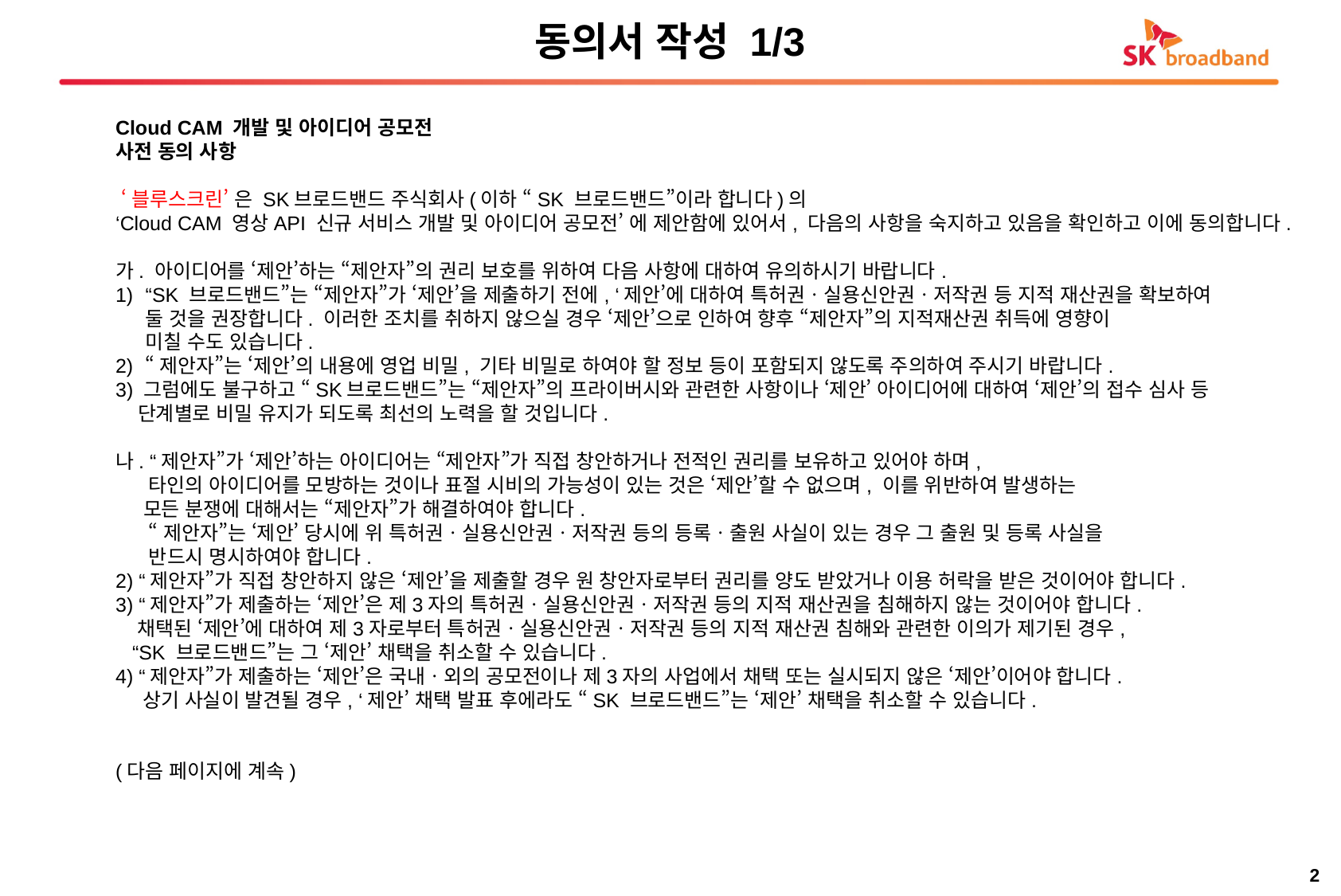

동의서 작성 1/3
Cloud CAM 개발 및 아이디어 공모전
사전 동의 사항

 ‘블루스크린’ 은 SK브로드밴드 주식회사(이하 “SK 브로드밴드”이라 합니다)의
‘Cloud CAM 영상API 신규 서비스 개발 및 아이디어 공모전’ 에 제안함에 있어서, 다음의 사항을 숙지하고 있음을 확인하고 이에 동의합니다.
가. 아이디어를 ‘제안’하는 “제안자”의 권리 보호를 위하여 다음 사항에 대하여 유의하시기 바랍니다.
“SK 브로드밴드”는 “제안자”가 ‘제안’을 제출하기 전에, ‘제안’에 대하여 특허권ㆍ실용신안권ㆍ저작권 등 지적 재산권을 확보하여
둘 것을 권장합니다. 이러한 조치를 취하지 않으실 경우 ‘제안’으로 인하여 향후 “제안자”의 지적재산권 취득에 영향이
미칠 수도 있습니다.
“제안자”는 ‘제안’의 내용에 영업 비밀, 기타 비밀로 하여야 할 정보 등이 포함되지 않도록 주의하여 주시기 바랍니다.
3) 그럼에도 불구하고 “SK브로드밴드”는 “제안자”의 프라이버시와 관련한 사항이나 ‘제안’ 아이디어에 대하여 ‘제안’의 접수 심사 등
    단계별로 비밀 유지가 되도록 최선의 노력을 할 것입니다.
나. “제안자”가 ‘제안’하는 아이디어는 “제안자”가 직접 창안하거나 전적인 권리를 보유하고 있어야 하며,
     타인의 아이디어를 모방하는 것이나 표절 시비의 가능성이 있는 것은 ‘제안’할 수 없으며, 이를 위반하여 발생하는
     모든 분쟁에 대해서는 “제안자”가 해결하여야 합니다.
      “제안자”는 ‘제안’ 당시에 위 특허권ㆍ실용신안권ㆍ저작권 등의 등록ㆍ출원 사실이 있는 경우 그 출원 및 등록 사실을
      반드시 명시하여야 합니다. 
2) “제안자”가 직접 창안하지 않은 ‘제안’을 제출할 경우 원 창안자로부터 권리를 양도 받았거나 이용 허락을 받은 것이어야 합니다. 
3) “제안자”가 제출하는 ‘제안’은 제3자의 특허권ㆍ실용신안권ㆍ저작권 등의 지적 재산권을 침해하지 않는 것이어야 합니다.
   채택된 ‘제안’에 대하여 제3자로부터 특허권ㆍ실용신안권ㆍ저작권 등의 지적 재산권 침해와 관련한 이의가 제기된 경우,
   “SK 브로드밴드”는 그 ‘제안’ 채택을 취소할 수 있습니다. 
4) “제안자”가 제출하는 ‘제안’은 국내ㆍ외의 공모전이나 제3자의 사업에서 채택 또는 실시되지 않은 ‘제안’이어야 합니다.
    상기 사실이 발견될 경우, ‘제안’ 채택 발표 후에라도 “SK 브로드밴드”는 ‘제안’ 채택을 취소할 수 있습니다.

(다음 페이지에 계속)